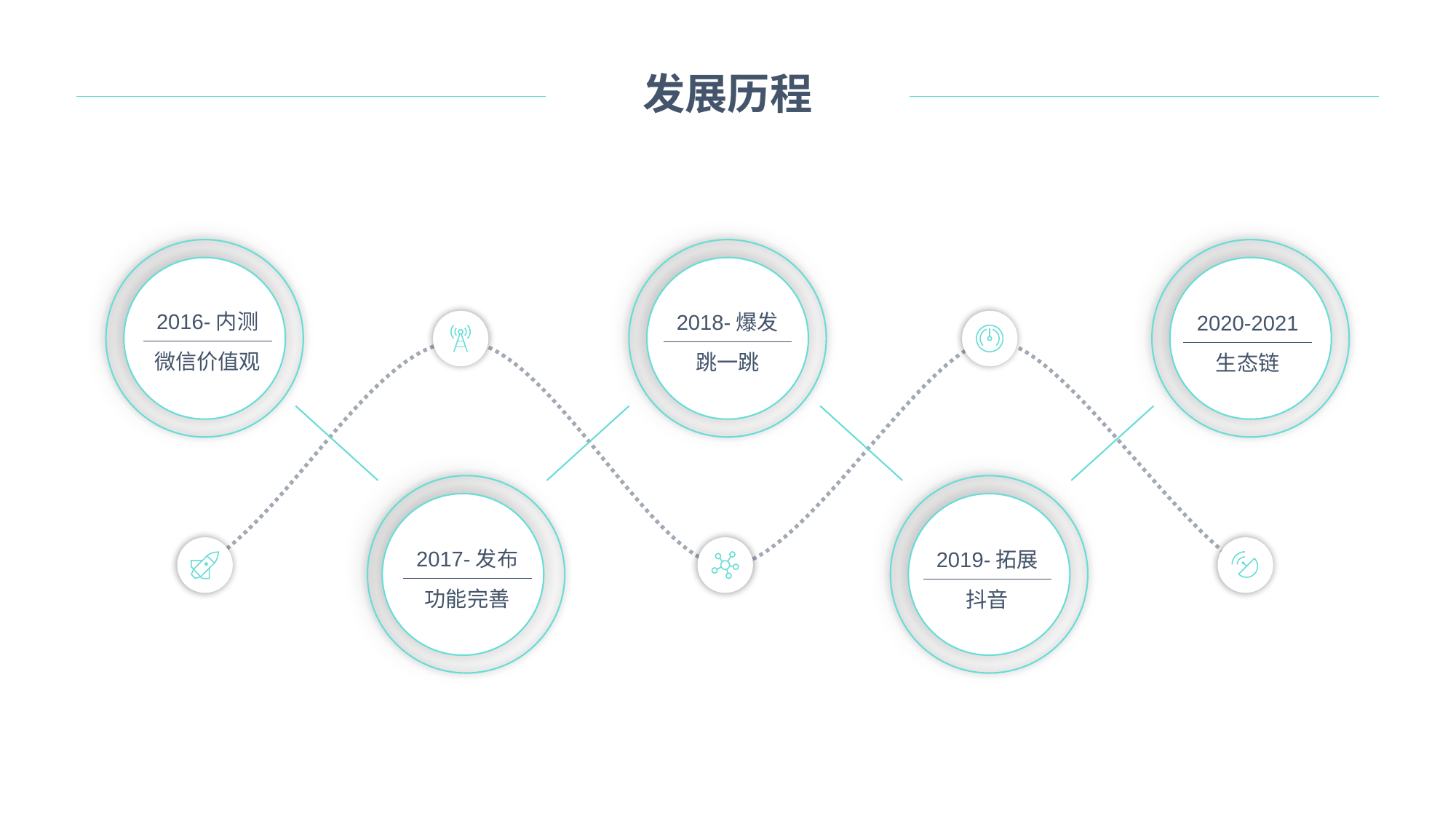

发展历程

2016-内测
微信价值观
2018-爆发
跳一跳
2020-2021
生态链

2017-发布
功能完善
2019-拓展
抖音